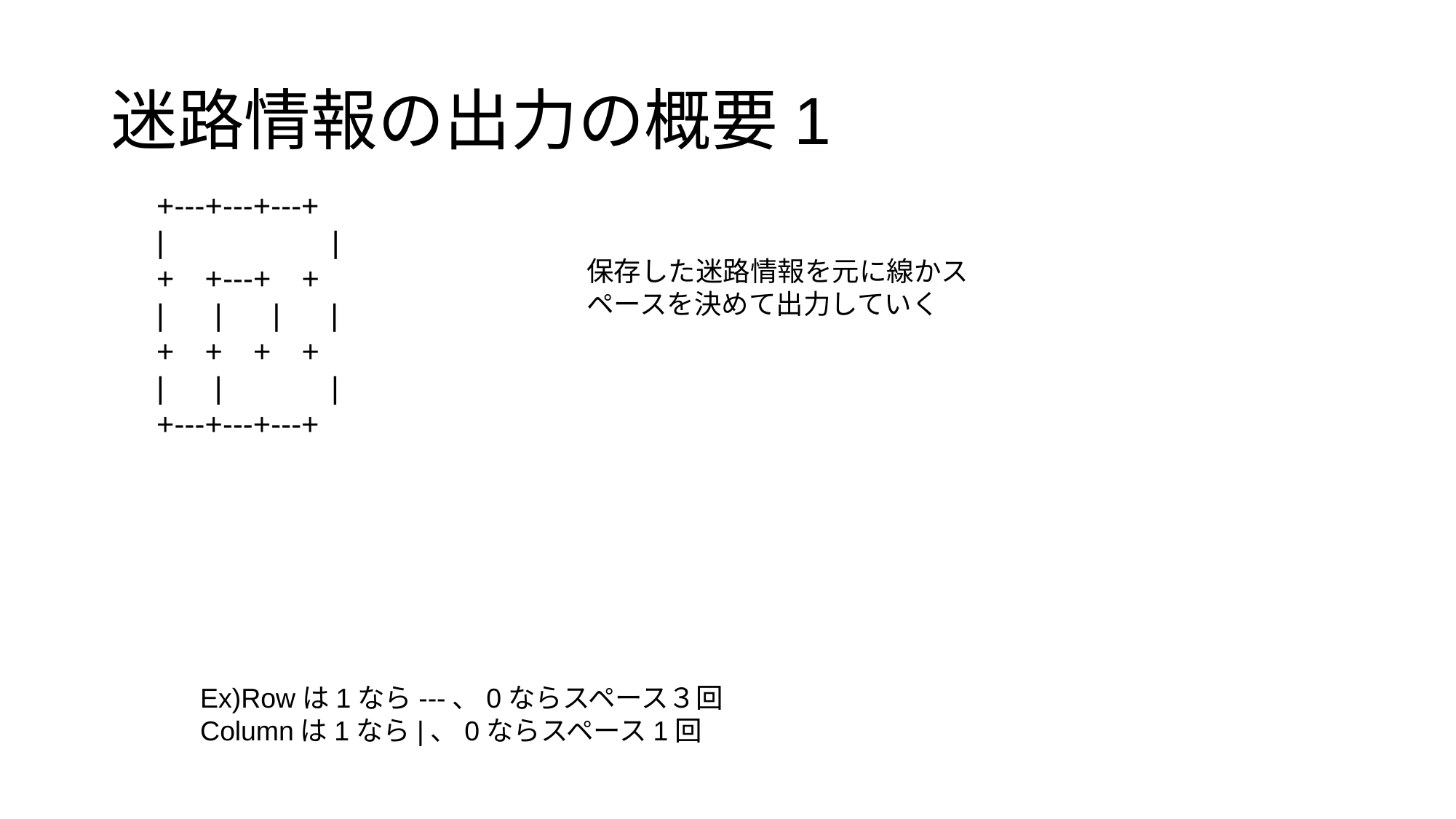

# 迷路情報の出力の概要1
+---+---+---+
|                    |
+---+---+---+
|      |      |      |
+---+---+---+
|      |             |
+---+---+---+
保存した迷路情報を元に線かスペースを決めて出力していく
Ex)Rowは1なら---、0ならスペース３回
Columnは1なら|、0ならスペース1回